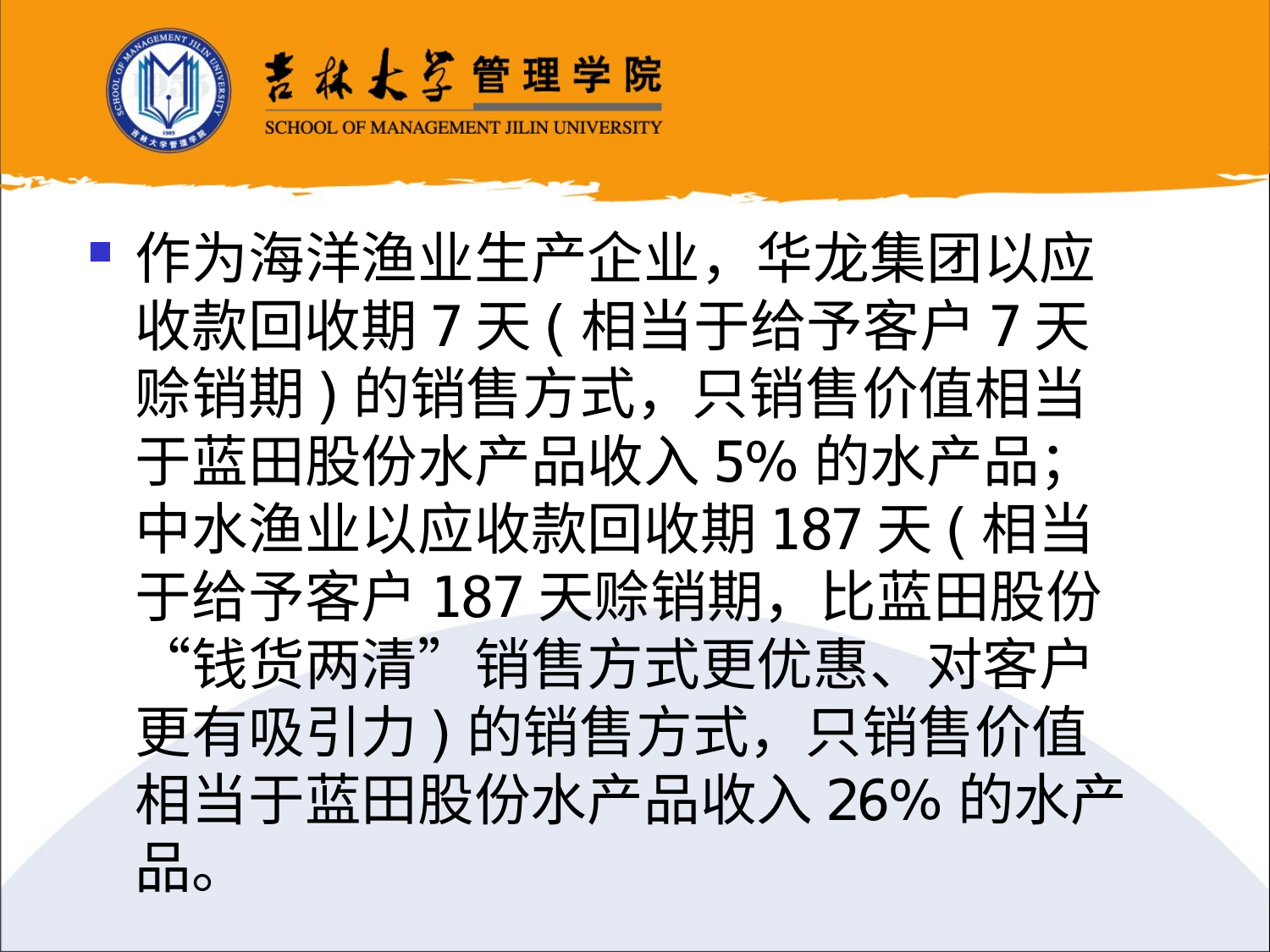

#
作为海洋渔业生产企业，华龙集团以应收款回收期7天(相当于给予客户7天赊销期)的销售方式，只销售价值相当于蓝田股份水产品收入5%的水产品；中水渔业以应收款回收期187天(相当于给予客户187天赊销期，比蓝田股份“钱货两清”销售方式更优惠、对客户更有吸引力)的销售方式，只销售价值相当于蓝田股份水产品收入26%的水产品。

16